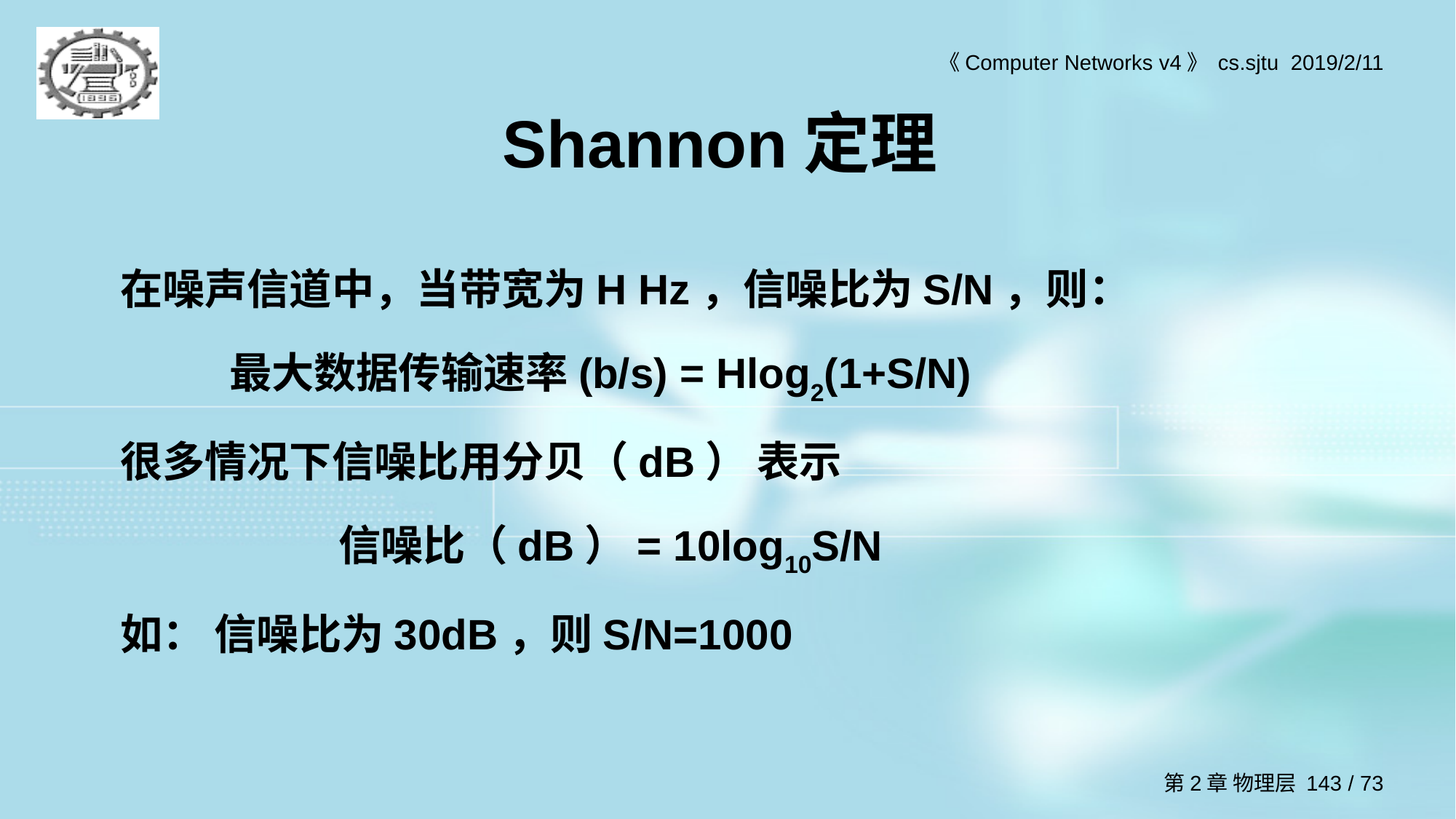

# Shannon定理
在噪声信道中，当带宽为H Hz，信噪比为S/N，则：
	最大数据传输速率(b/s) = Hlog2(1+S/N)
很多情况下信噪比用分贝（dB） 表示
		信噪比（dB）= 10log10S/N
如： 信噪比为30dB，则S/N=1000